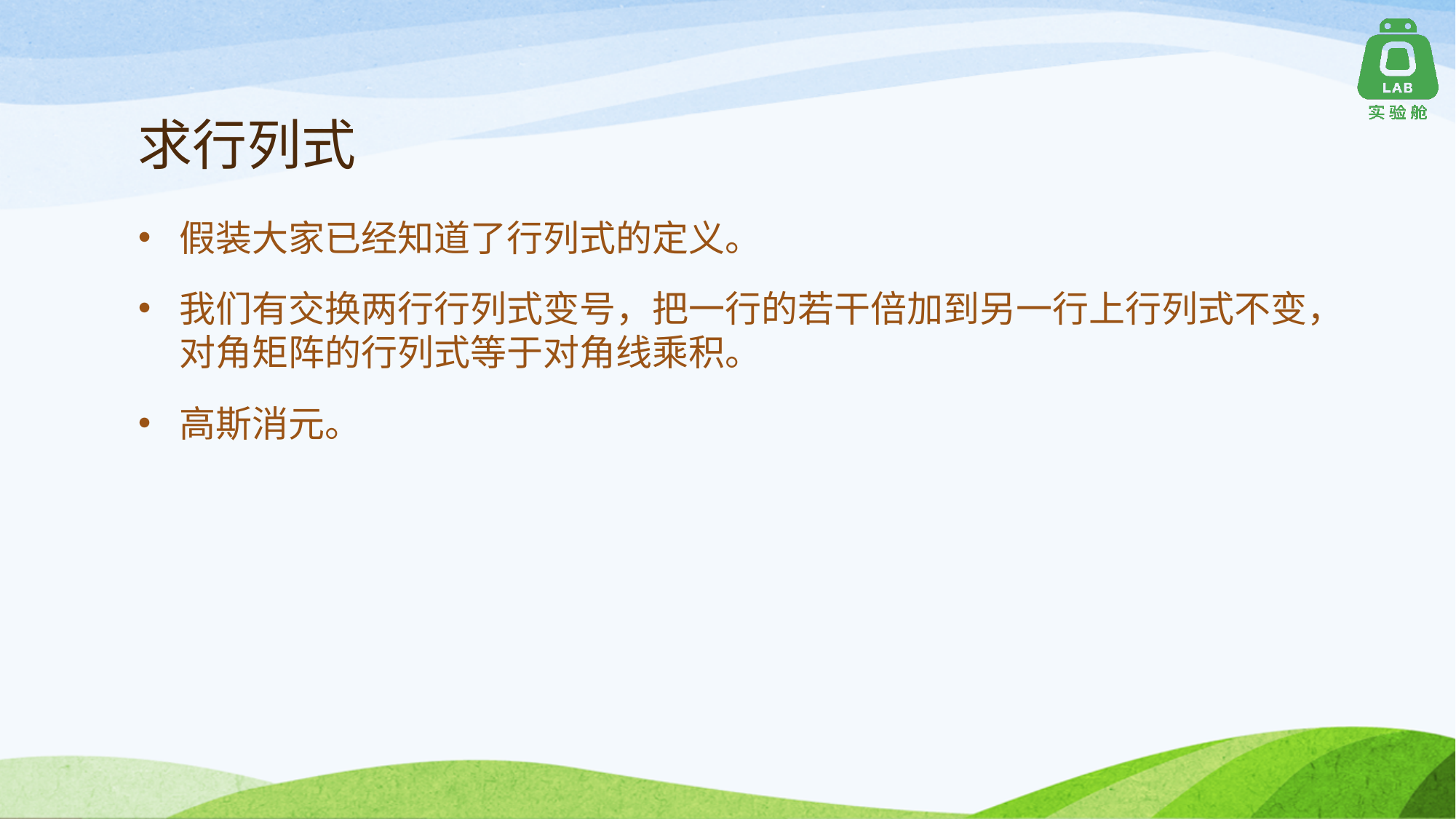

# 求行列式
假装大家已经知道了行列式的定义。
我们有交换两行行列式变号，把一行的若干倍加到另一行上行列式不变，对角矩阵的行列式等于对角线乘积。
高斯消元。